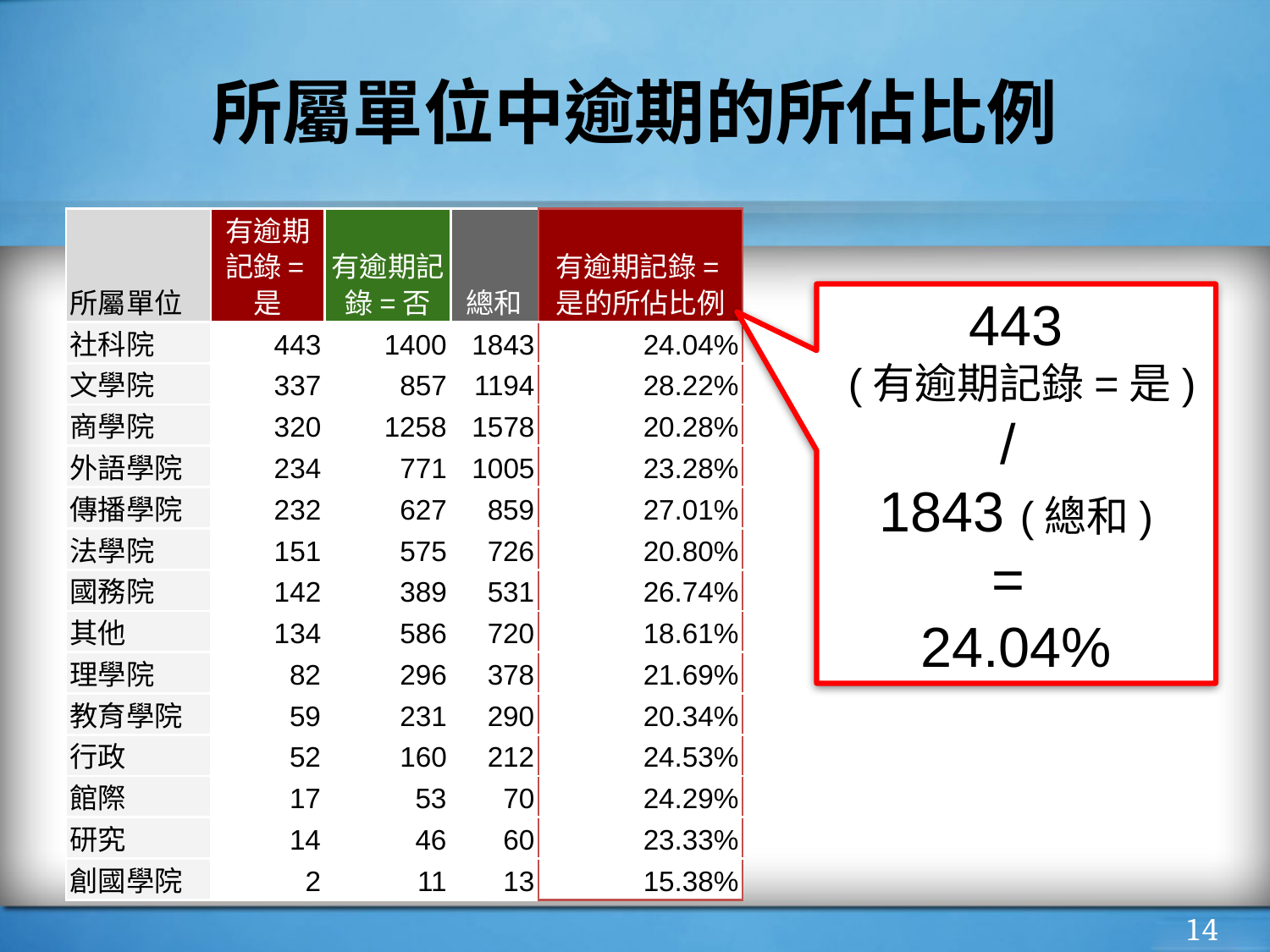

# 所屬單位中逾期的所佔比例
| 所屬單位 | 有逾期記錄=是 | 有逾期記錄=否 | 總和 | 有逾期記錄=是的所佔比例 |
| --- | --- | --- | --- | --- |
| 社科院 | 443 | 1400 | 1843 | 24.04% |
| 文學院 | 337 | 857 | 1194 | 28.22% |
| 商學院 | 320 | 1258 | 1578 | 20.28% |
| 外語學院 | 234 | 771 | 1005 | 23.28% |
| 傳播學院 | 232 | 627 | 859 | 27.01% |
| 法學院 | 151 | 575 | 726 | 20.80% |
| 國務院 | 142 | 389 | 531 | 26.74% |
| 其他 | 134 | 586 | 720 | 18.61% |
| 理學院 | 82 | 296 | 378 | 21.69% |
| 教育學院 | 59 | 231 | 290 | 20.34% |
| 行政 | 52 | 160 | 212 | 24.53% |
| 館際 | 17 | 53 | 70 | 24.29% |
| 研究 | 14 | 46 | 60 | 23.33% |
| 創國學院 | 2 | 11 | 13 | 15.38% |

443
 (有逾期記錄=是)
/
1843 (總和)
=
24.04%
14